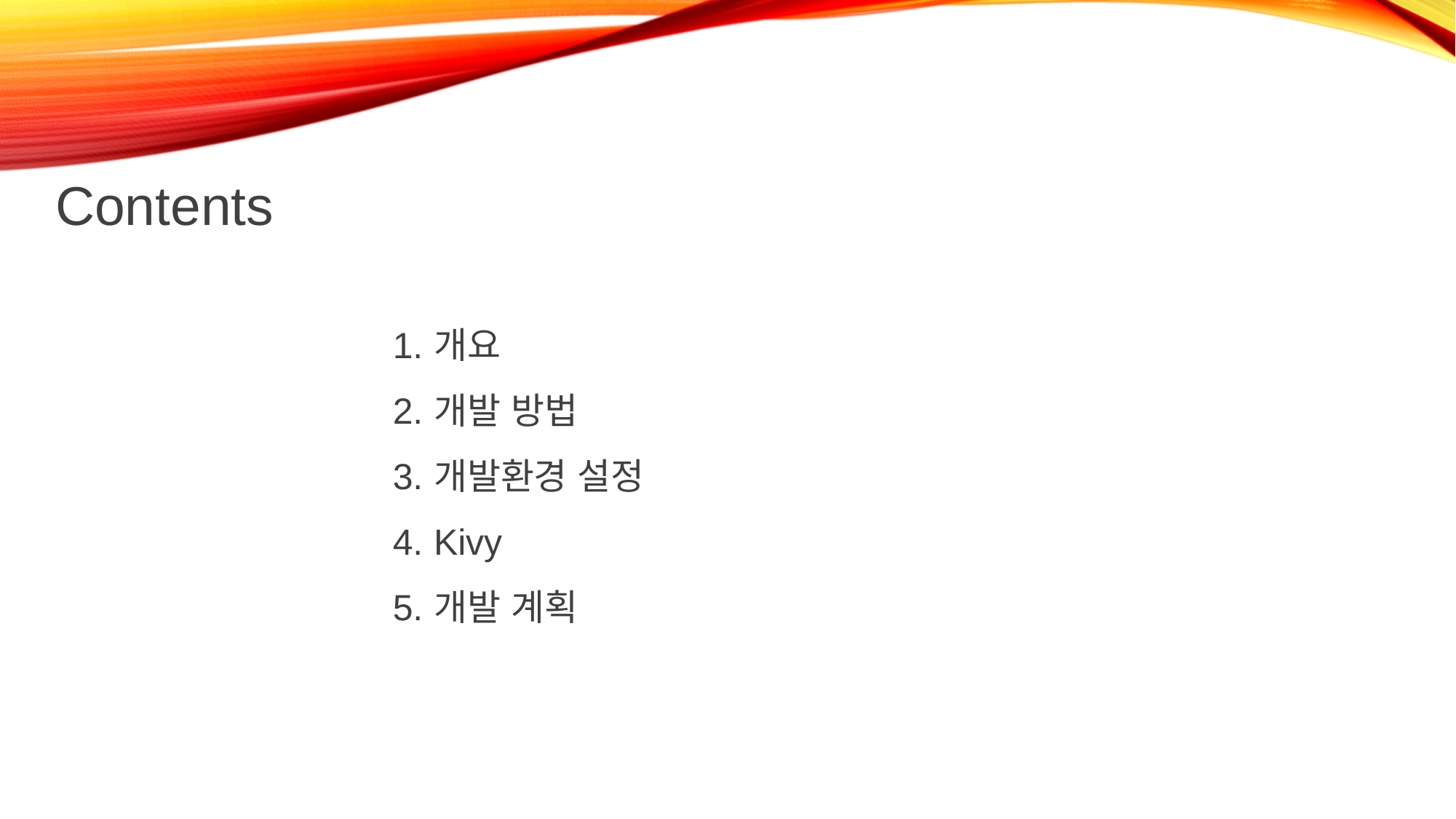

Contents
개요
개발 방법
개발환경 설정
Kivy
개발 계획